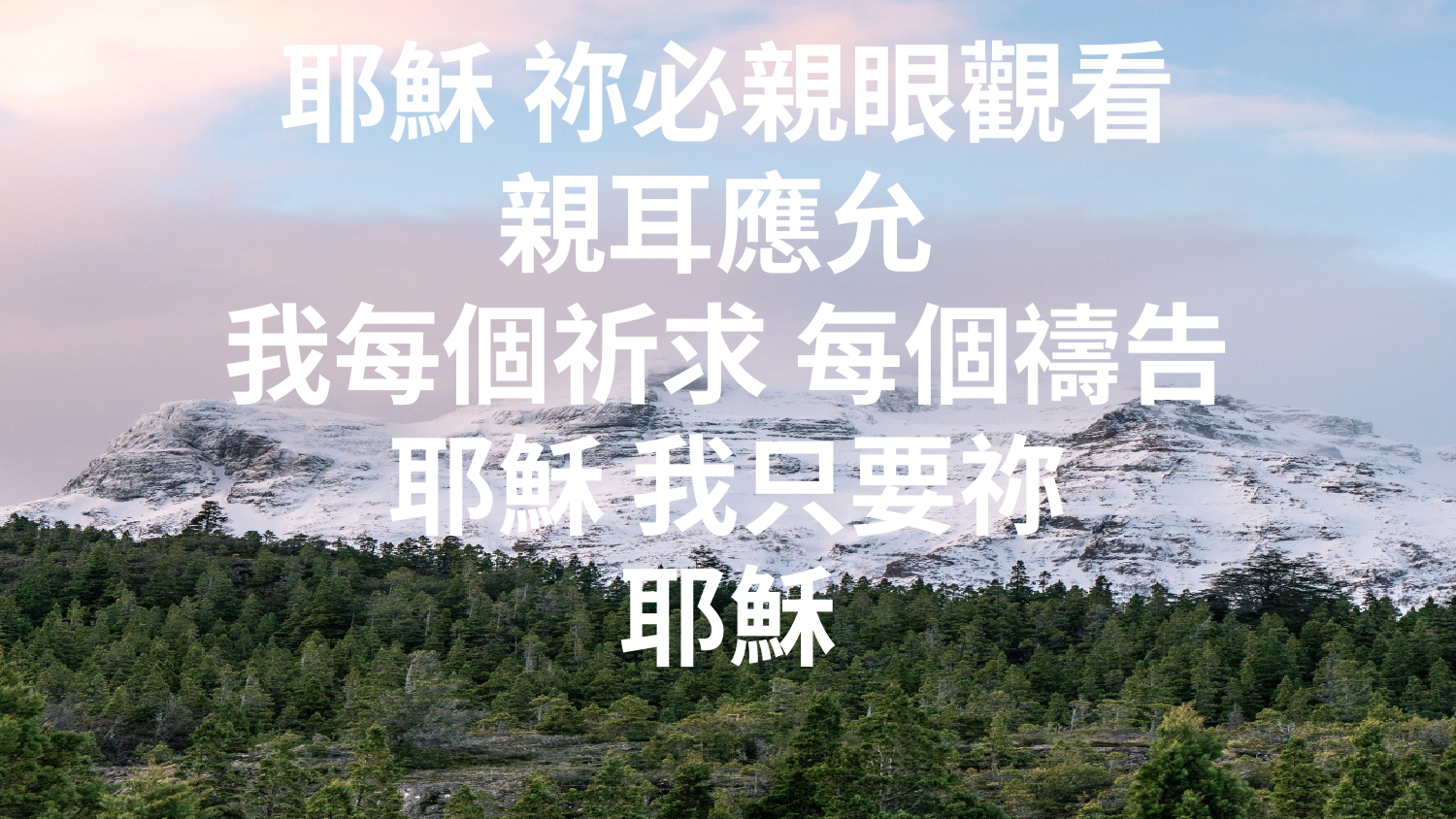

耶穌 祢必親眼觀看
親耳應允
我每個祈求 每個禱告
耶穌 我只要祢
耶穌